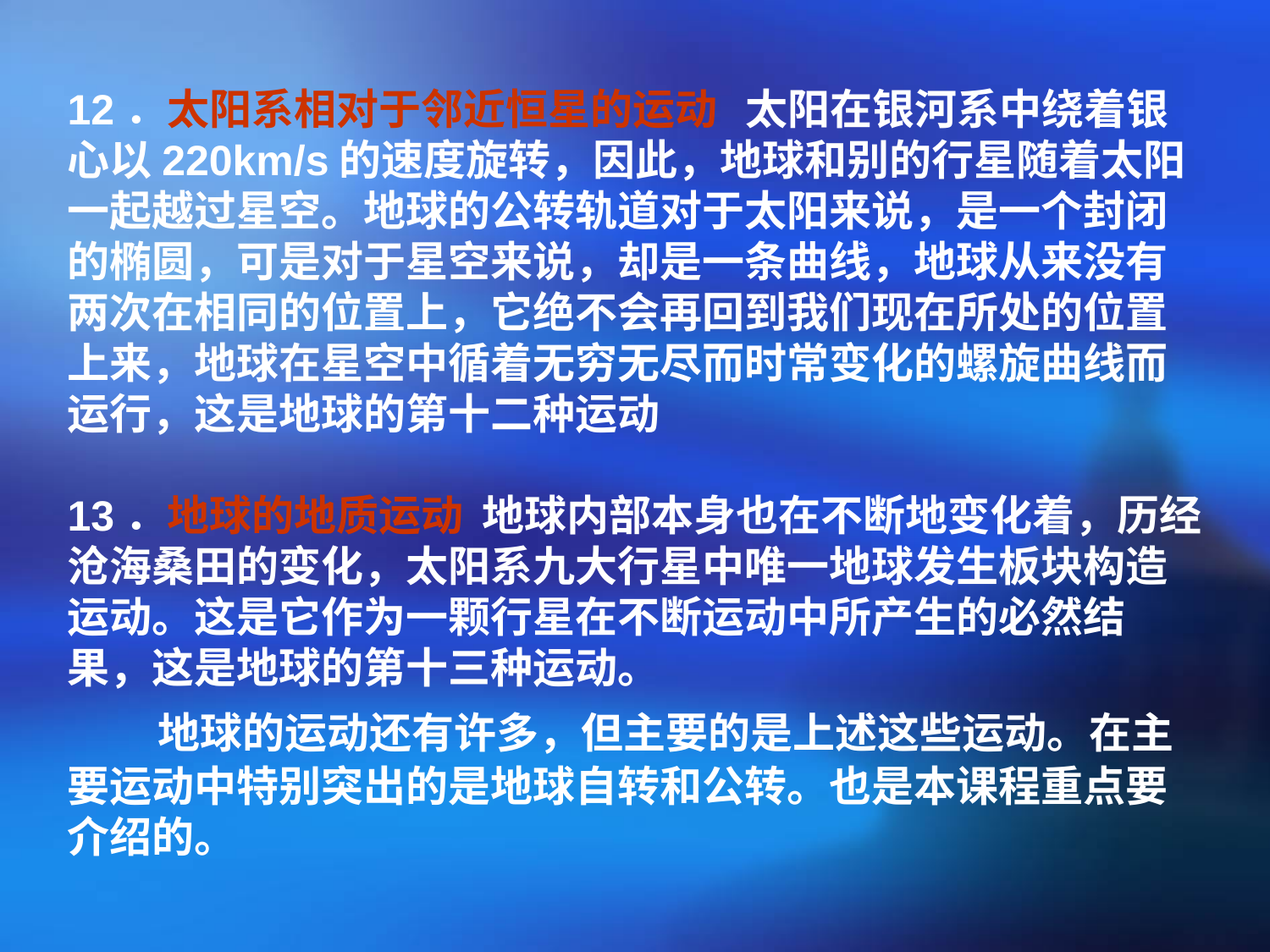

12．太阳系相对于邻近恒星的运动   太阳在银河系中绕着银心以220km/s的速度旋转，因此，地球和别的行星随着太阳一起越过星空。地球的公转轨道对于太阳来说，是一个封闭的椭圆，可是对于星空来说，却是一条曲线，地球从来没有两次在相同的位置上，它绝不会再回到我们现在所处的位置上来，地球在星空中循着无穷无尽而时常变化的螺旋曲线而运行，这是地球的第十二种运动

13．地球的地质运动  地球内部本身也在不断地变化着，历经沧海桑田的变化，太阳系九大行星中唯一地球发生板块构造运动。这是它作为一颗行星在不断运动中所产生的必然结果，这是地球的第十三种运动。
      地球的运动还有许多，但主要的是上述这些运动。在主要运动中特别突出的是地球自转和公转。也是本课程重点要介绍的。